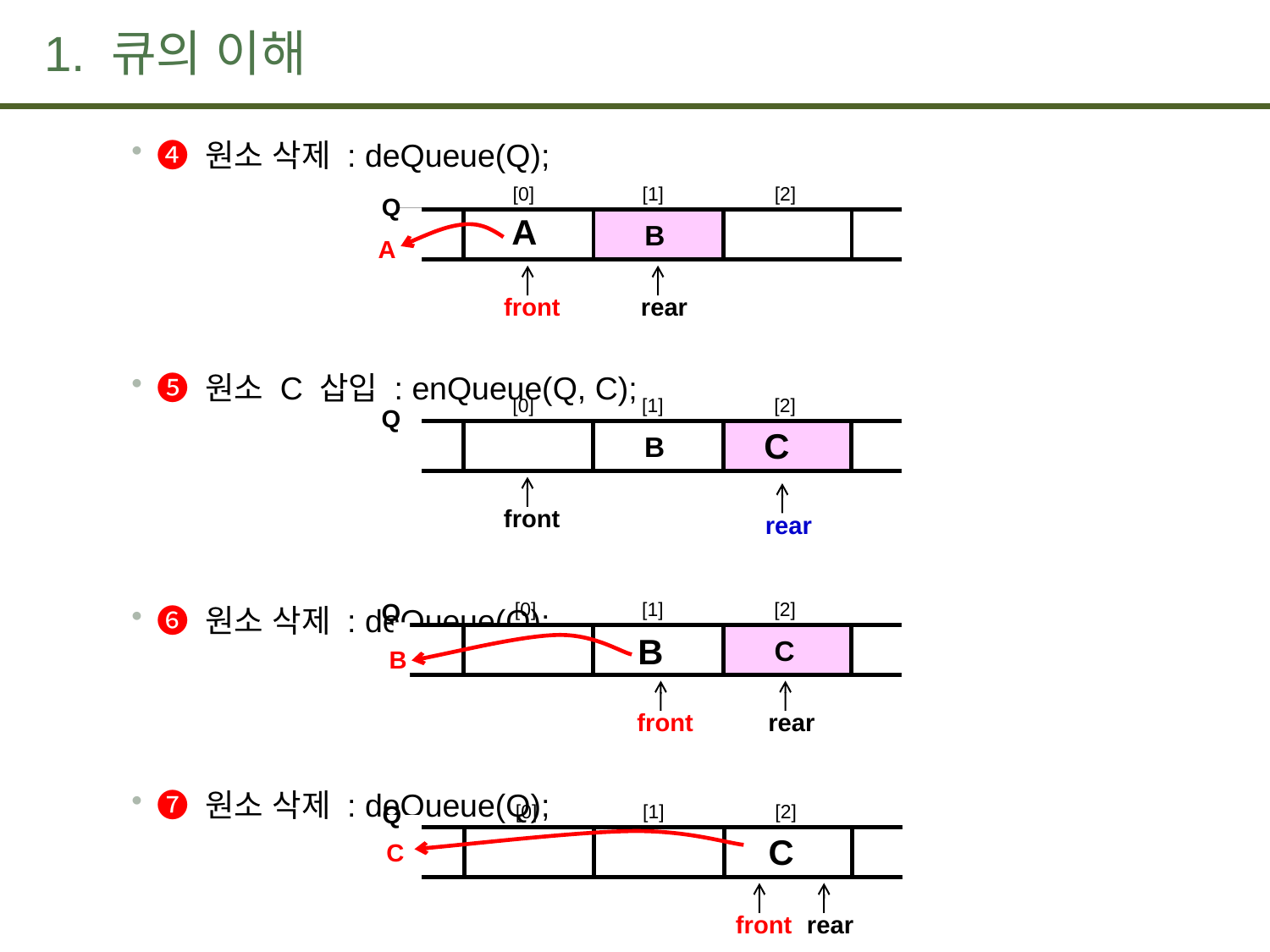

# 1. 큐의 이해
➍ 원소 삭제 : deQueue(Q);

➎ 원소 C 삽입 : enQueue(Q, C);

➏ 원소 삭제 : deQueue(Q);

➐ 원소 삭제 : deQueue(Q);

[1]
[2]
[0]
Q

A

B

A

front

rear
[1]
[2]
[0]
Q

C

B

front

rear
[0]
[1]
[2]
Q

B

C

B

front

rear
[0]
[1]
[2]
Q

C

C

front

rear